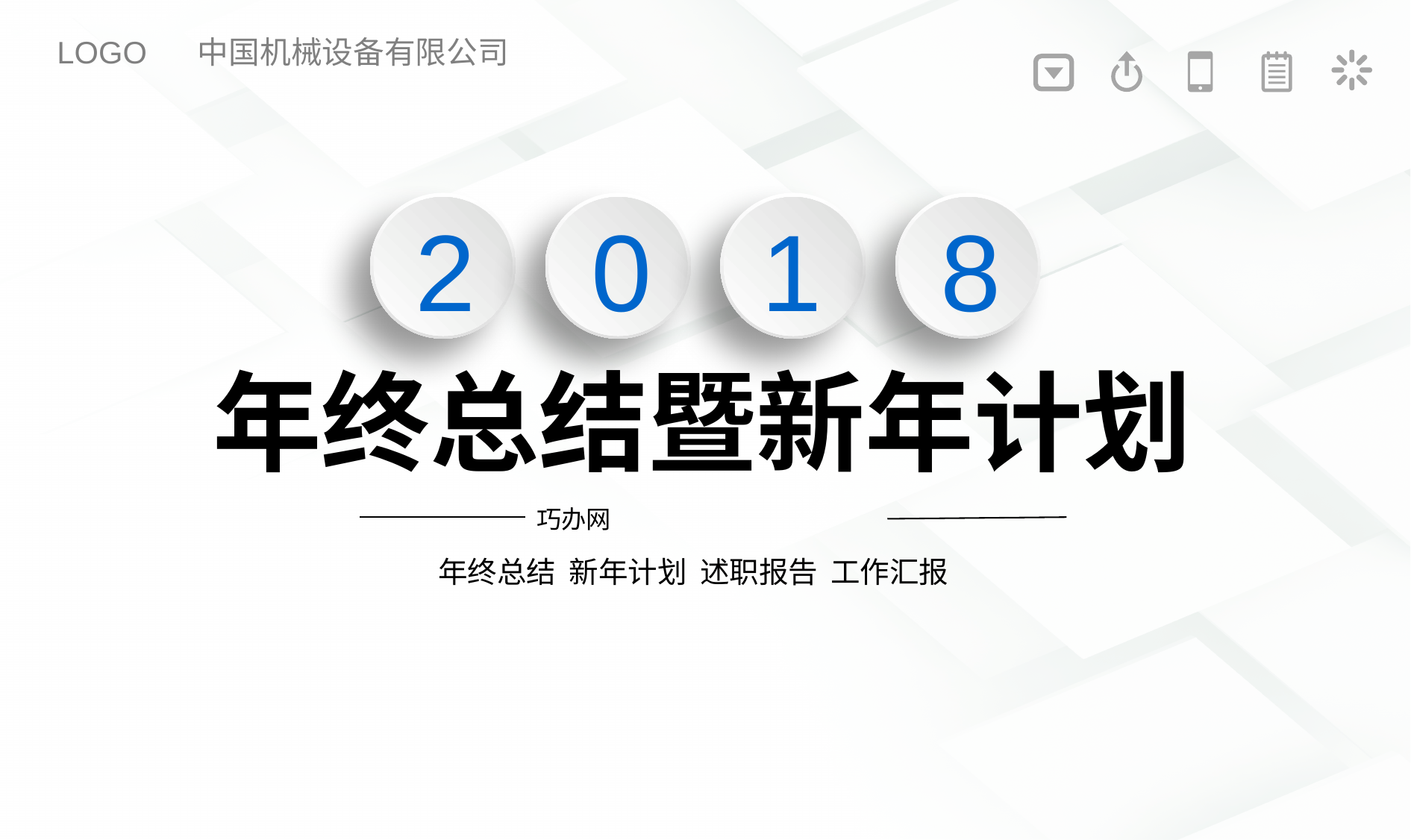

LOGO     中国机械设备有限公司

2
0
1
8
年终总结暨新年计划
巧办网
年终总结  新年计划  述职报告  工作汇报